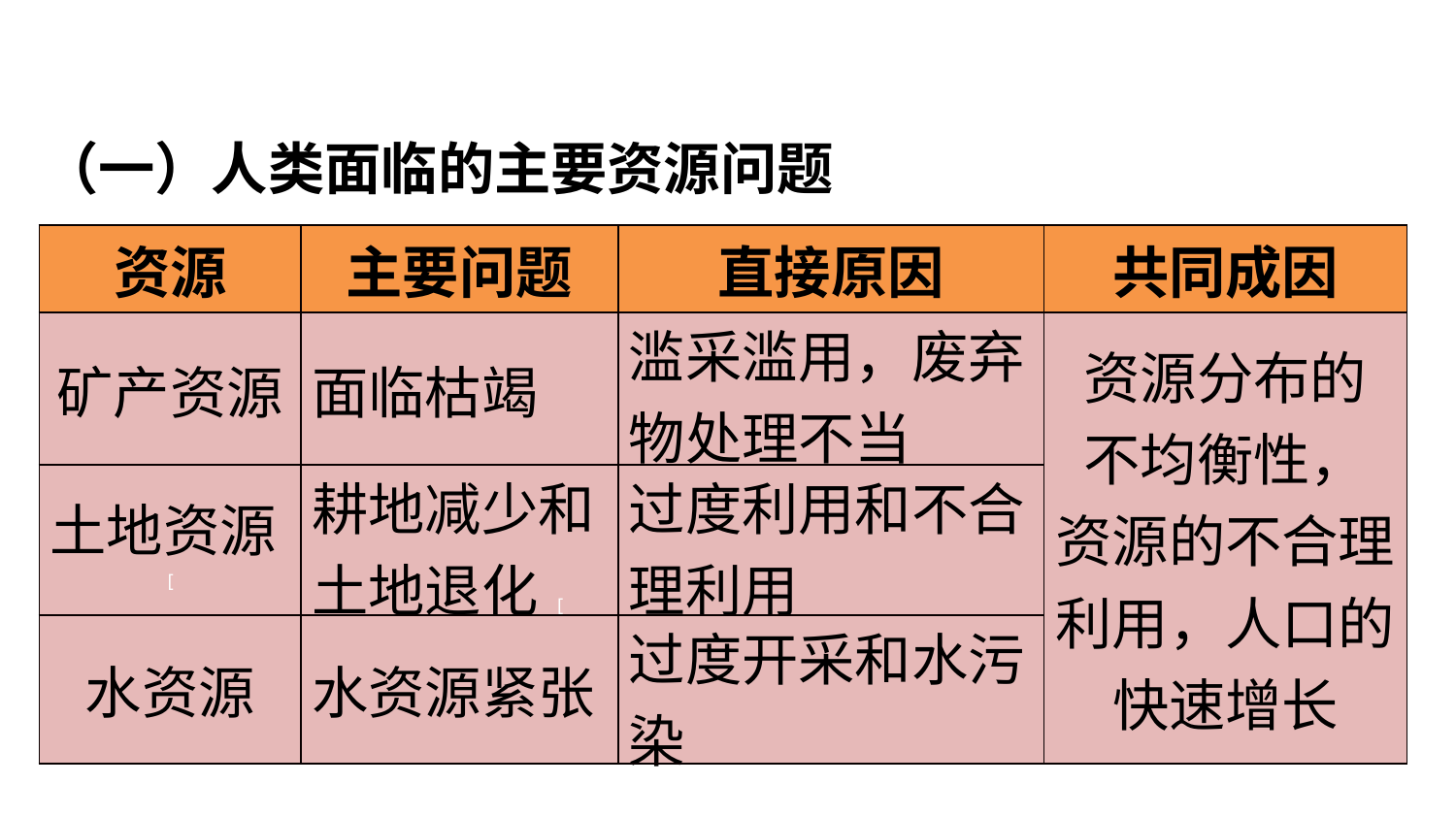

（一）人类面临的主要资源问题
| 资源 | 主要问题 | 直接原因 | 共同成因 |
| --- | --- | --- | --- |
| 矿产资源 | 面临枯竭 | 滥采滥用，废弃物处理不当 | 资源分布的 不均衡性， 资源的不合理利用，人口的快速增长 |
| 土地资源[ | 耕地减少和土地退化[ | 过度利用和不合理利用 |  |
| 水资源 | 水资源紧张 | 过度开采和水污染 |  |